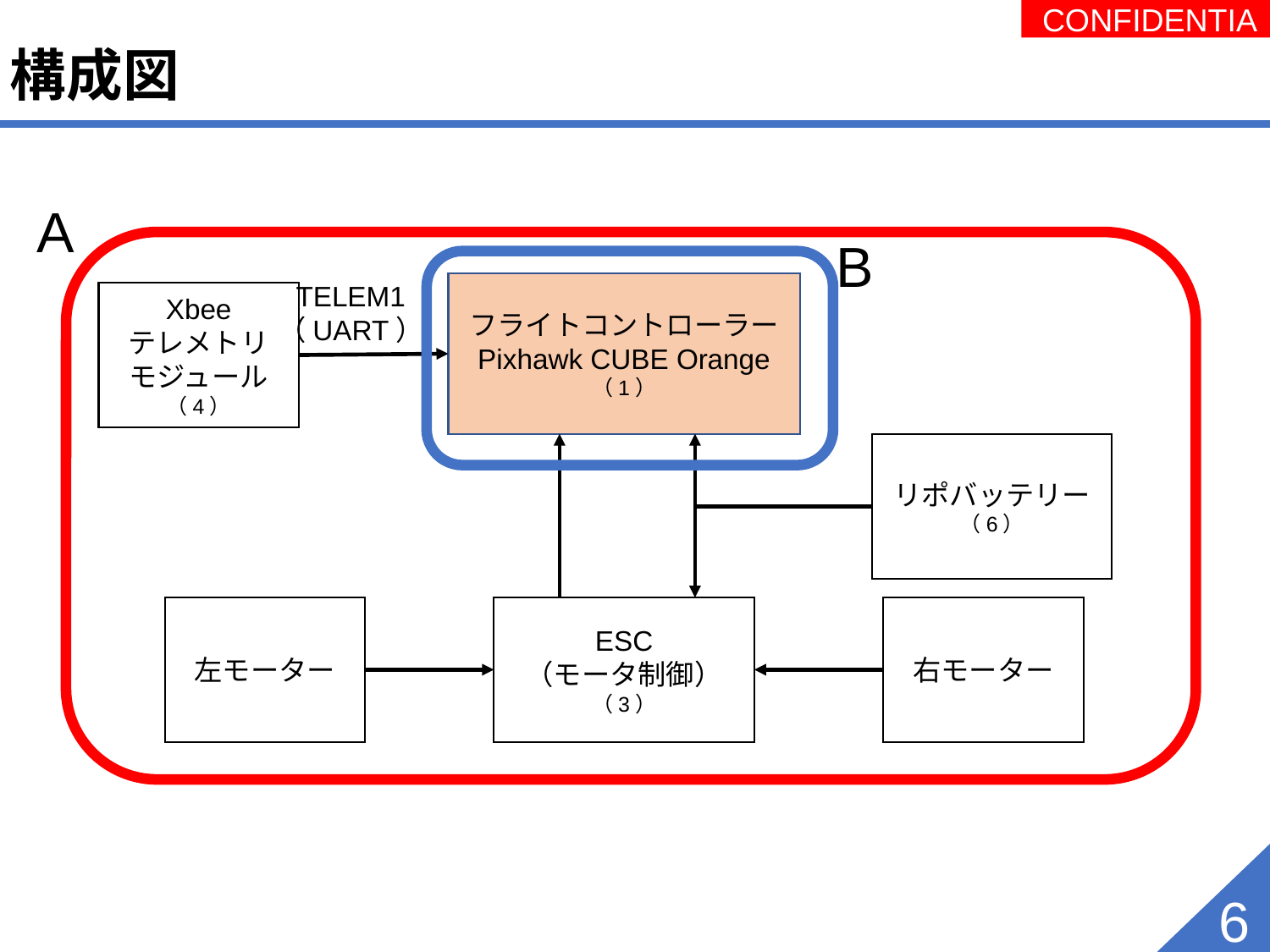

# 構成図
A
B

TELEM1
（UART）
フライトコントローラー
Pixhawk CUBE Orange
（1）
Xbee
テレメトリ
モジュール
（4）
リポバッテリー（6）
左モーター
ESC
（モータ制御）
（3）
右モーター
6